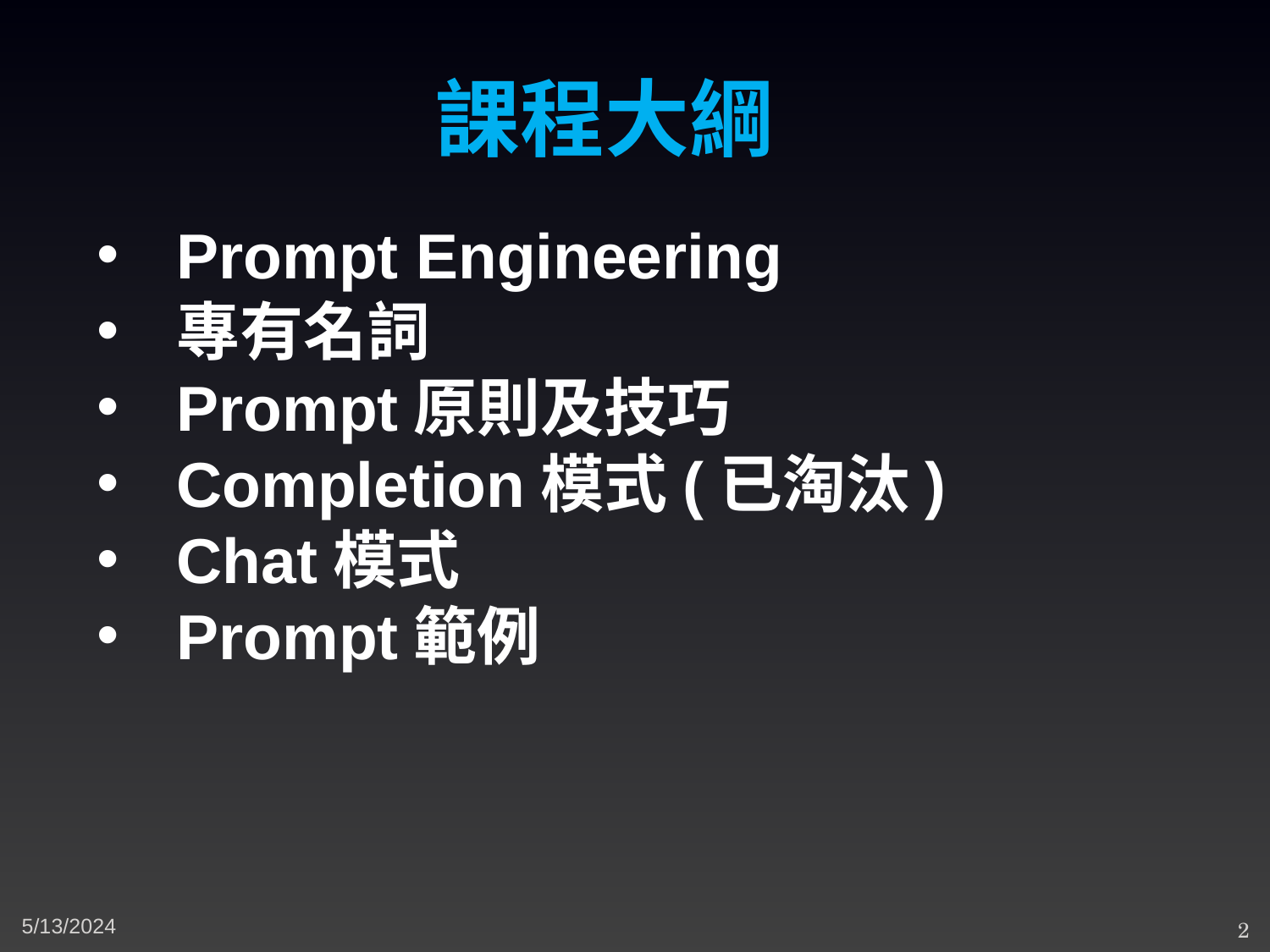

課程大綱
Prompt Engineering
專有名詞
Prompt原則及技巧
Completion模式(已淘汰)
Chat模式
Prompt範例
5/13/2024
2